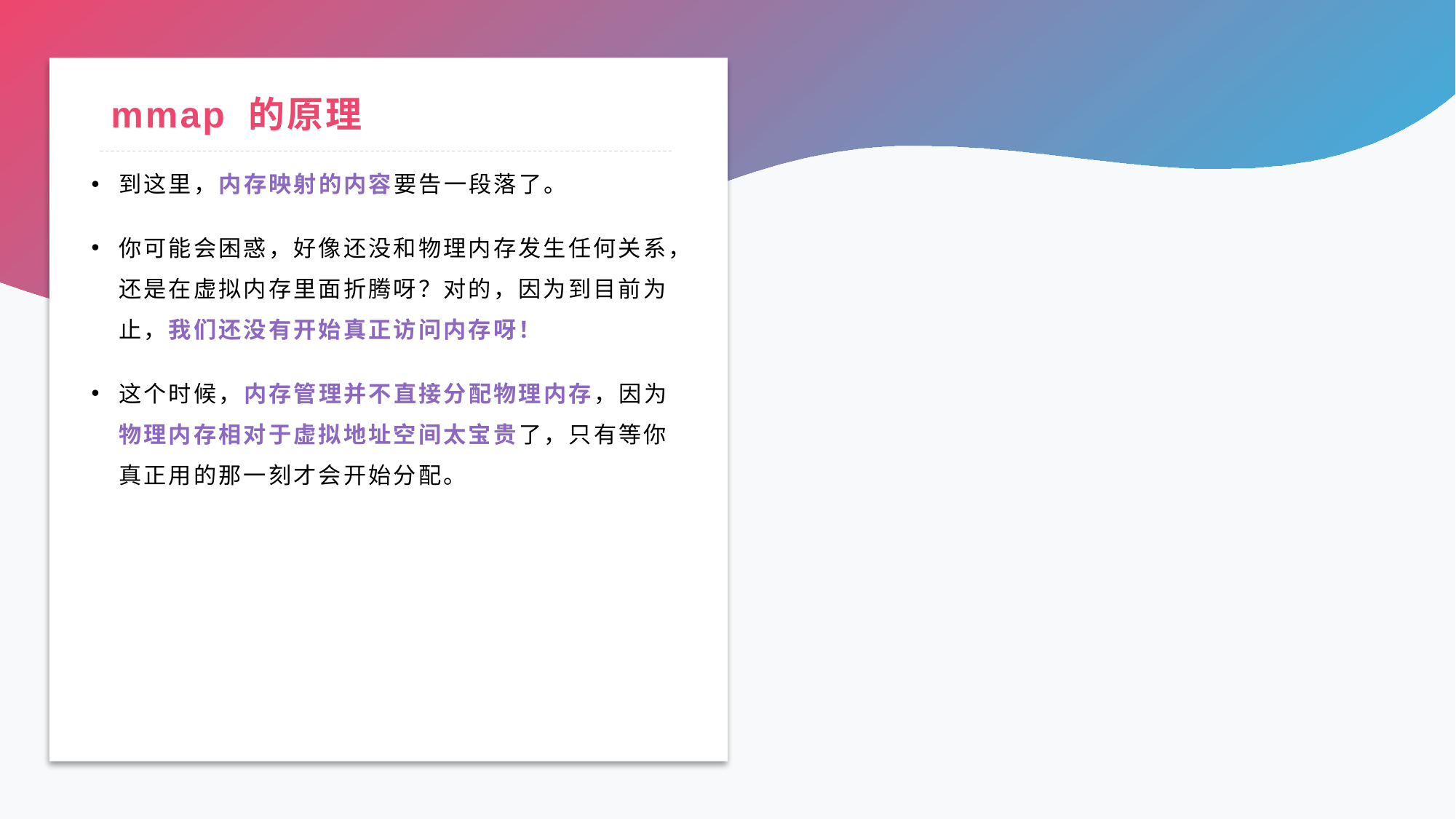

# mmap 的原理
到这里，内存映射的内容要告一段落了。
你可能会困惑，好像还没和物理内存发生任何关系，还是在虚拟内存里面折腾呀？对的，因为到目前为止，我们还没有开始真正访问内存呀！
这个时候，内存管理并不直接分配物理内存，因为物理内存相对于虚拟地址空间太宝贵了，只有等你真正用的那一刻才会开始分配。